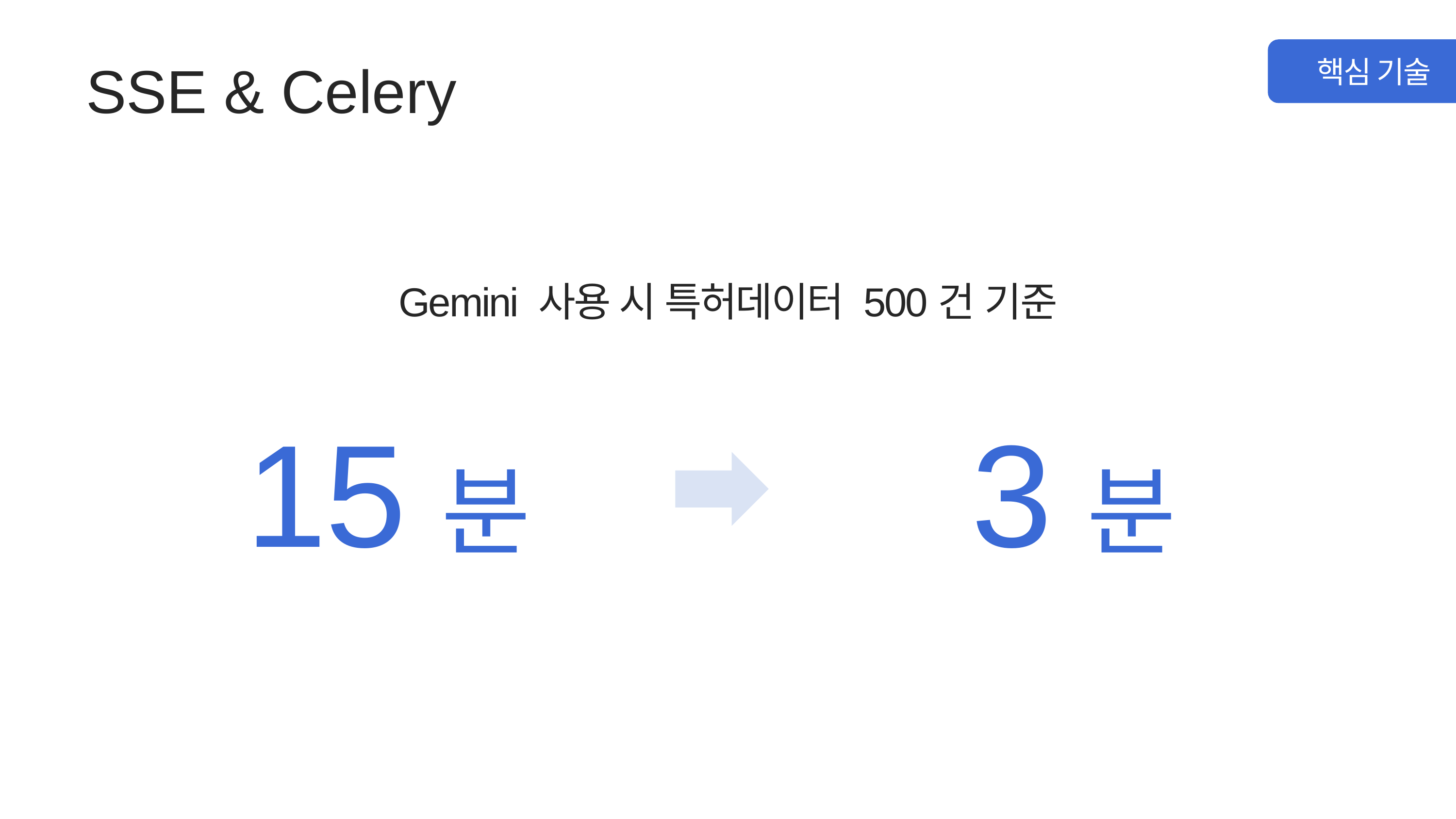

SSE & Celery
핵심 기술
Gemini 사용 시 특허데이터 500건 기준
15분
3분